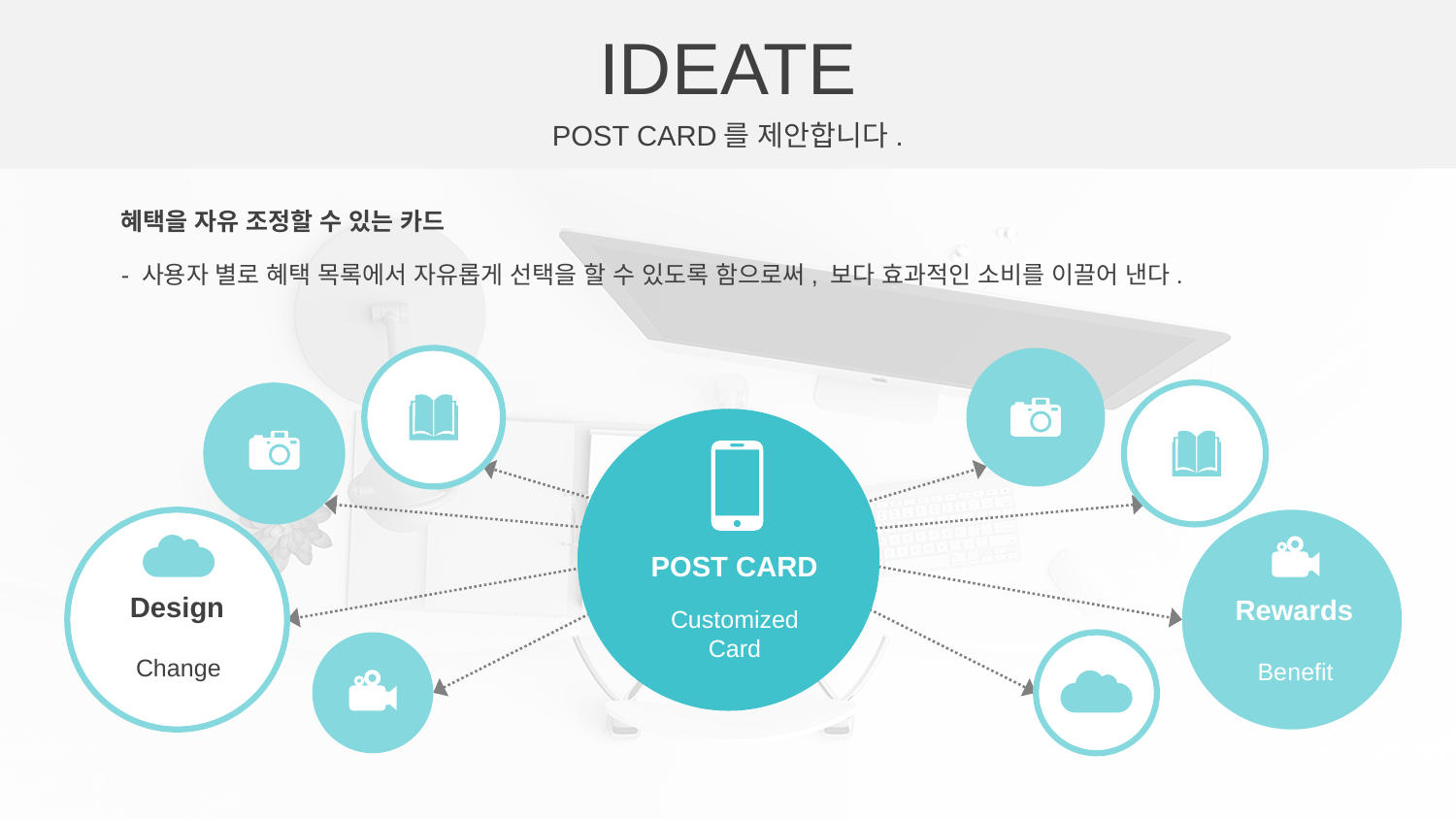

IDEATE
POST CARD를 제안합니다.
혜택을 자유 조정할 수 있는 카드
- 사용자 별로 혜택 목록에서 자유롭게 선택을 할 수 있도록 함으로써, 보다 효과적인 소비를 이끌어 낸다.

POST CARD
Customized
Card
Design
Change
Rewards
Benefit